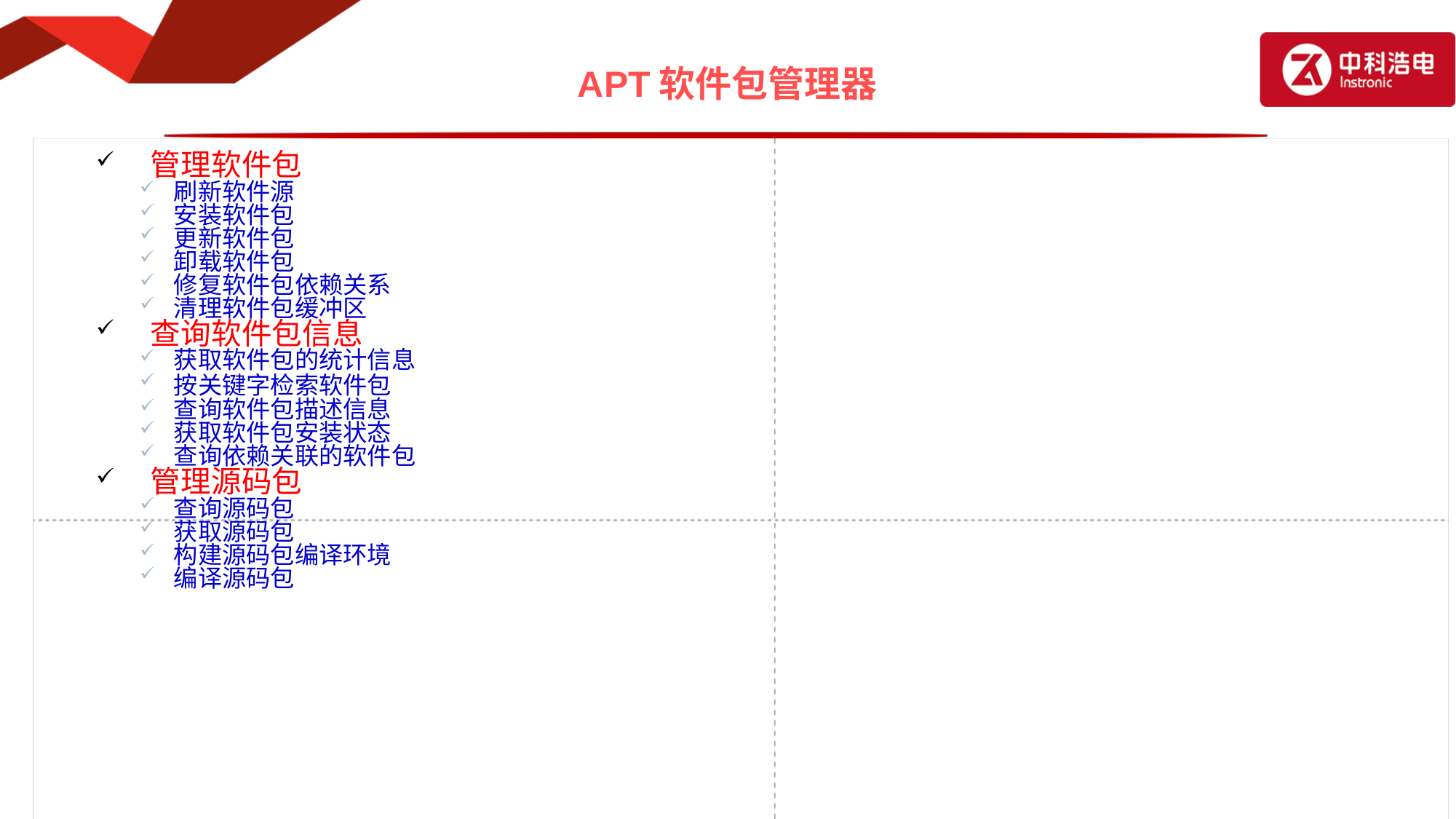

# APT软件包管理器
管理软件包
刷新软件源
安装软件包
更新软件包
卸载软件包
修复软件包依赖关系
清理软件包缓冲区
查询软件包信息
获取软件包的统计信息
按关键字检索软件包
查询软件包描述信息
获取软件包安装状态
查询依赖关联的软件包
管理源码包
查询源码包
获取源码包
构建源码包编译环境
编译源码包